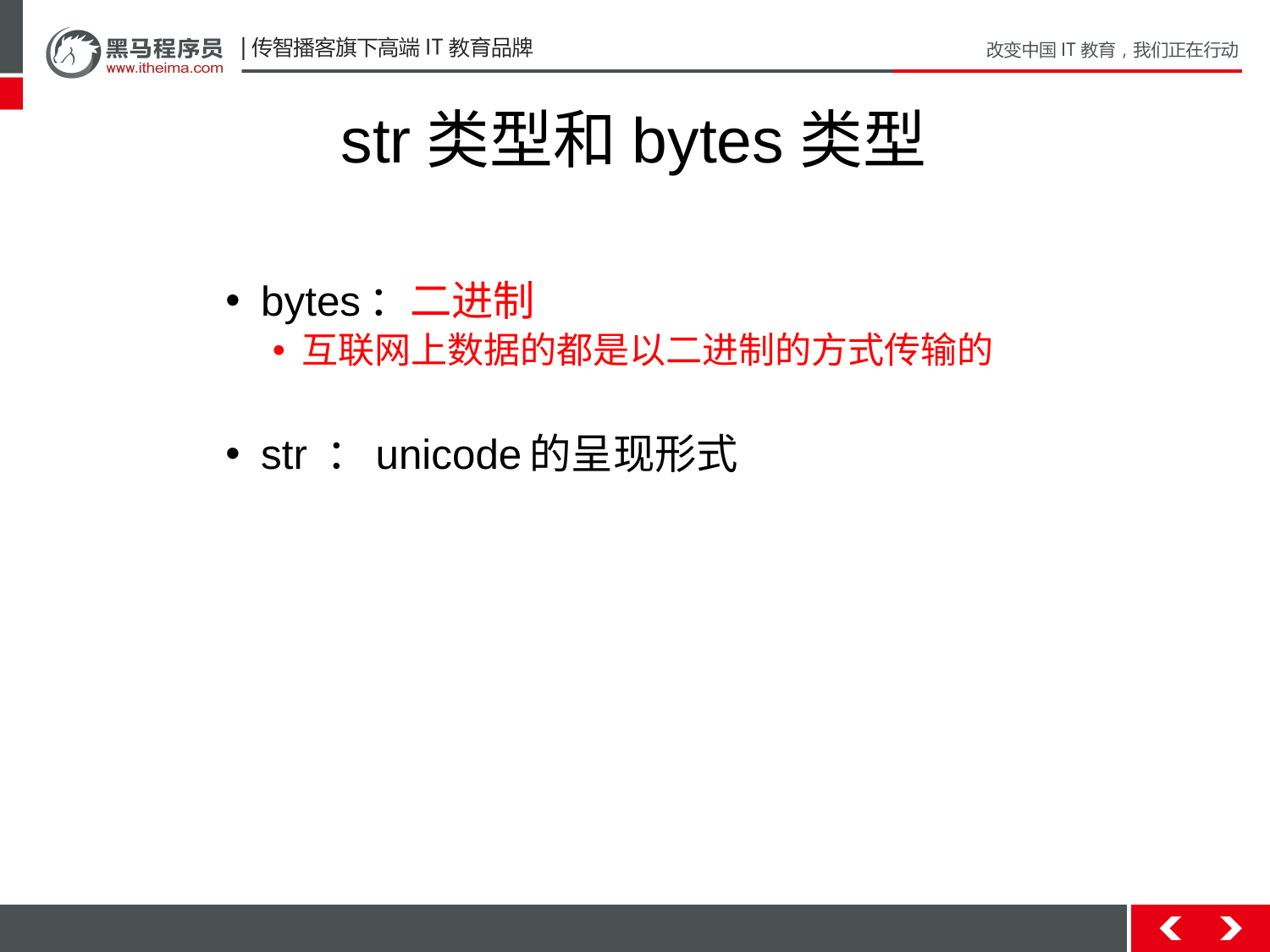

# str类型和bytes类型
bytes：二进制
互联网上数据的都是以二进制的方式传输的

str ：unicode的呈现形式